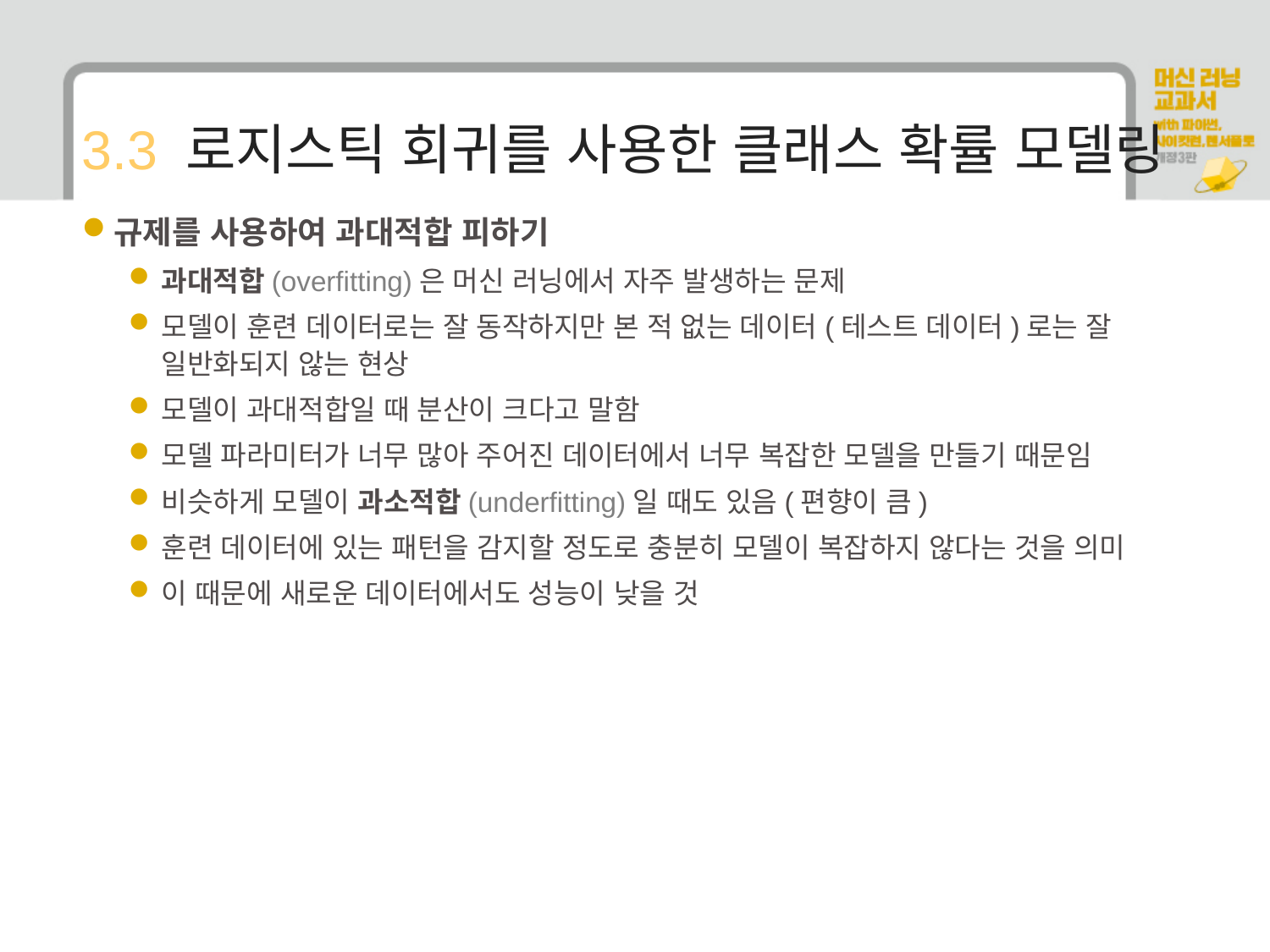

# 3.3 로지스틱 회귀를 사용한 클래스 확률 모델링
규제를 사용하여 과대적합 피하기
과대적합(overfitting)은 머신 러닝에서 자주 발생하는 문제
모델이 훈련 데이터로는 잘 동작하지만 본 적 없는 데이터(테스트 데이터)로는 잘 일반화되지 않는 현상
모델이 과대적합일 때 분산이 크다고 말함
모델 파라미터가 너무 많아 주어진 데이터에서 너무 복잡한 모델을 만들기 때문임
비슷하게 모델이 과소적합(underfitting)일 때도 있음(편향이 큼)
훈련 데이터에 있는 패턴을 감지할 정도로 충분히 모델이 복잡하지 않다는 것을 의미
이 때문에 새로운 데이터에서도 성능이 낮을 것